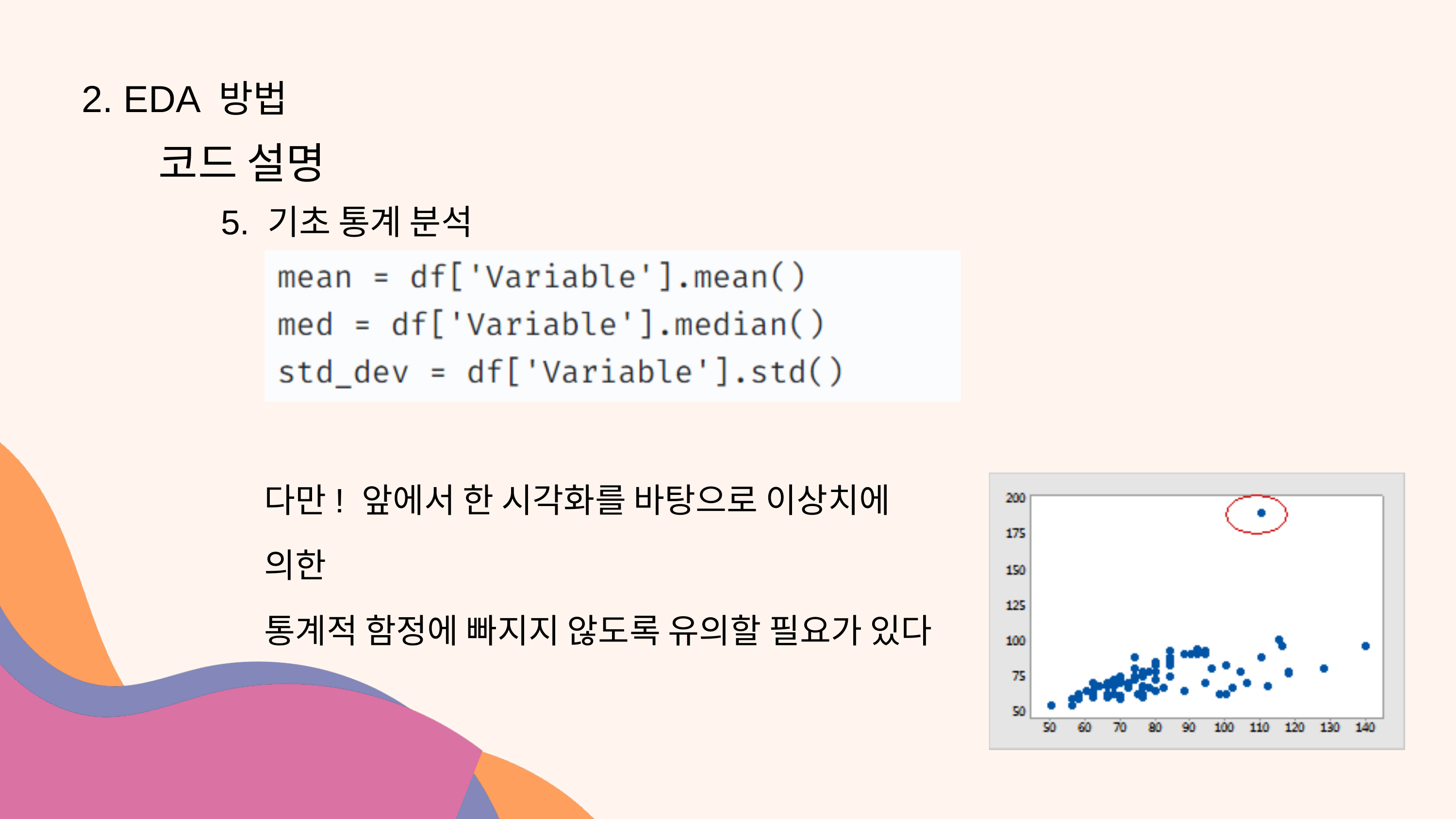

2. EDA 방법
코드 설명

5. 기초 통계 분석

다만! 앞에서 한 시각화를 바탕으로 이상치에 의한
통계적 함정에 빠지지 않도록 유의할 필요가 있다